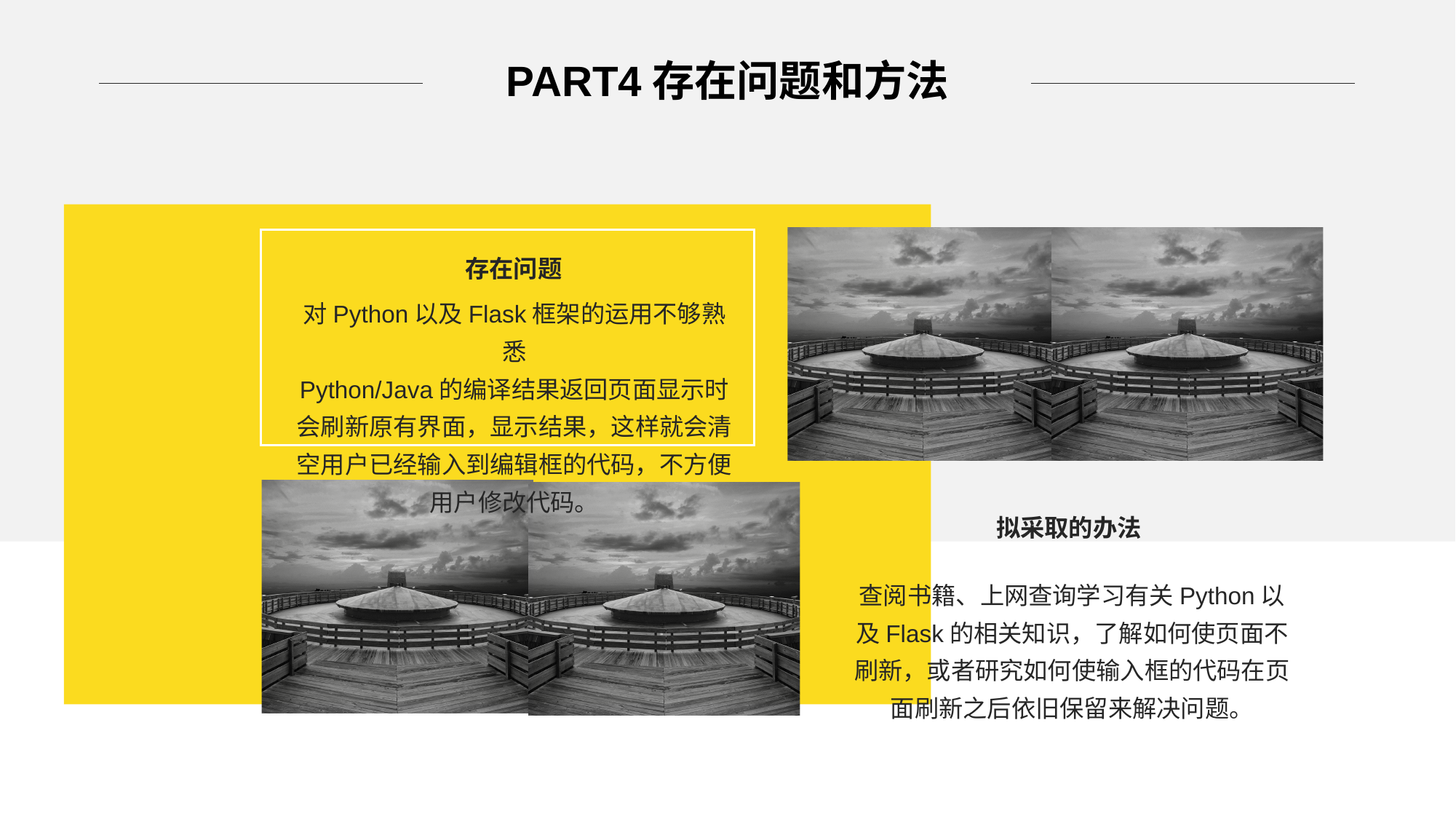

PART4存在问题和方法

存在问题
对Python以及Flask框架的运用不够熟悉
Python/Java的编译结果返回页面显示时会刷新原有界面，显示结果，这样就会清空用户已经输入到编辑框的代码，不方便用户修改代码。

拟采取的办法
查阅书籍、上网查询学习有关Python以及Flask的相关知识，了解如何使页面不刷新，或者研究如何使输入框的代码在页面刷新之后依旧保留来解决问题。